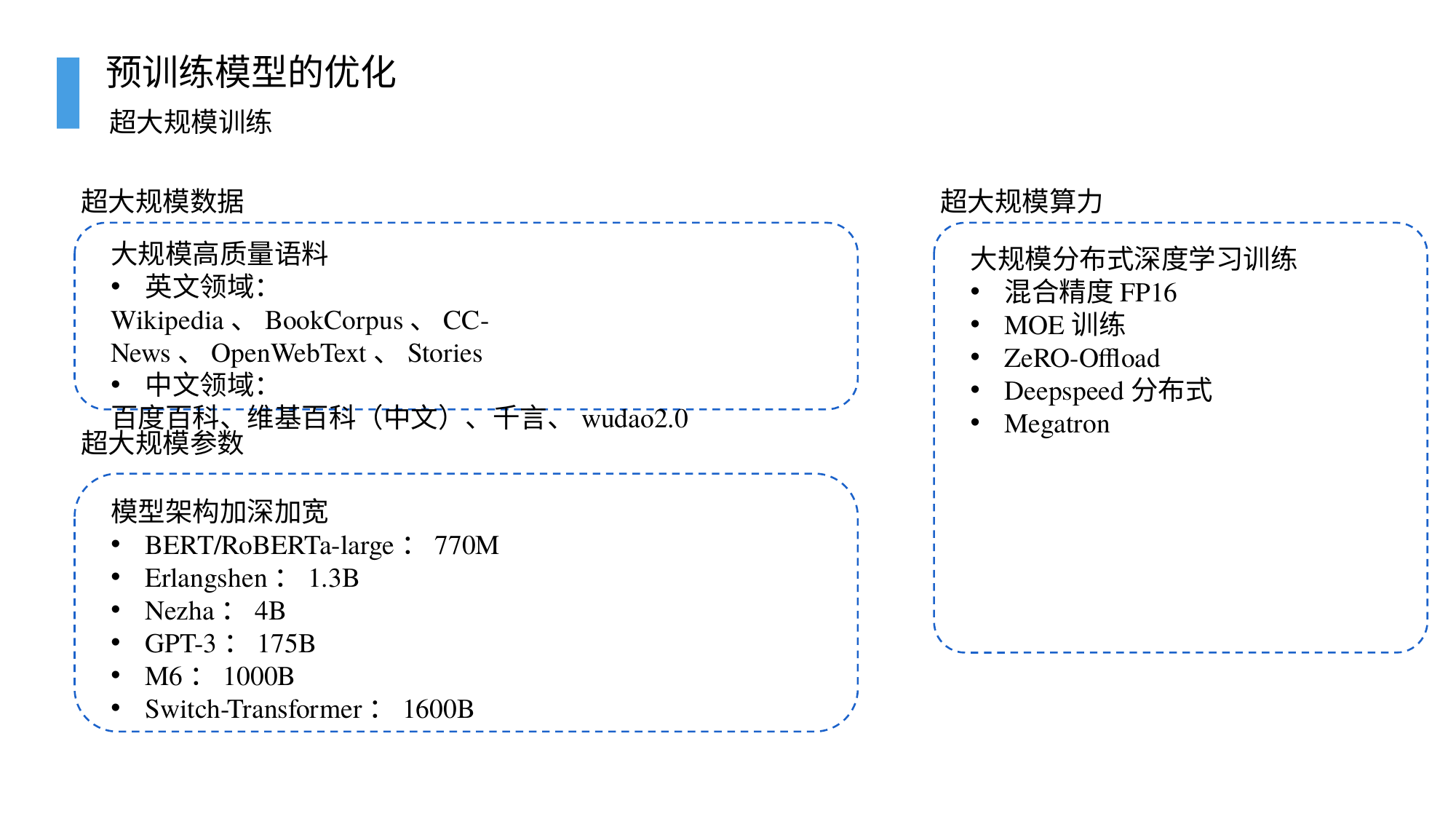

# 预训练模型的优化
超大规模训练
超大规模数据
超大规模算力

大规模高质量语料
英文领域：
Wikipedia、BookCorpus、CC-News、OpenWebText、Stories
中文领域：
百度百科、维基百科（中文）、千言、wudao2.0
大规模分布式深度学习训练
混合精度FP16
MOE训练
ZeRO-Offload
Deepspeed分布式
Megatron
超大规模参数

模型架构加深加宽
BERT/RoBERTa-large：770M
Erlangshen：1.3B
Nezha：4B
GPT-3：175B
M6：1000B
Switch-Transformer：1600B